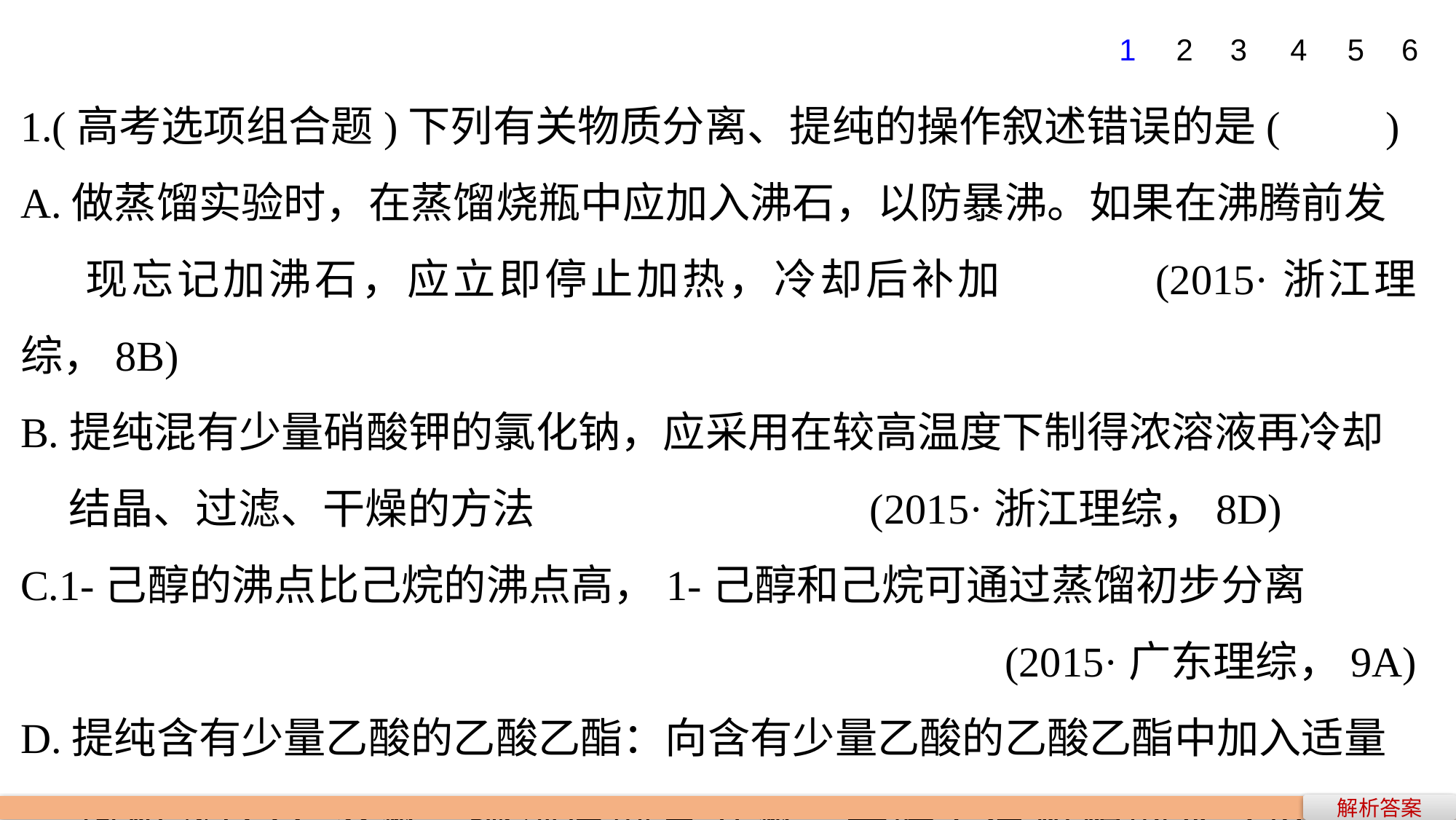

1
2
3
4
5
6
1.(高考选项组合题)下列有关物质分离、提纯的操作叙述错误的是(　　)
A.做蒸馏实验时，在蒸馏烧瓶中应加入沸石，以防暴沸。如果在沸腾前发
    现忘记加沸石，应立即停止加热，冷却后补加           (2015·浙江理综，8B)
B.提纯混有少量硝酸钾的氯化钠，应采用在较高温度下制得浓溶液再冷却
    结晶、过滤、干燥的方法	                               (2015·浙江理综，8D)
C.1-­己醇的沸点比己烷的沸点高，1-­己醇和己烷可通过蒸馏初步分离
    (2015·广东理综，9A)
D.提纯含有少量乙酸的乙酸乙酯：向含有少量乙酸的乙酸乙酯中加入适量
   饱和Na2CO3溶液，振荡后静置分液，并除去有机相的水 (2015·江苏，13B)
解析答案